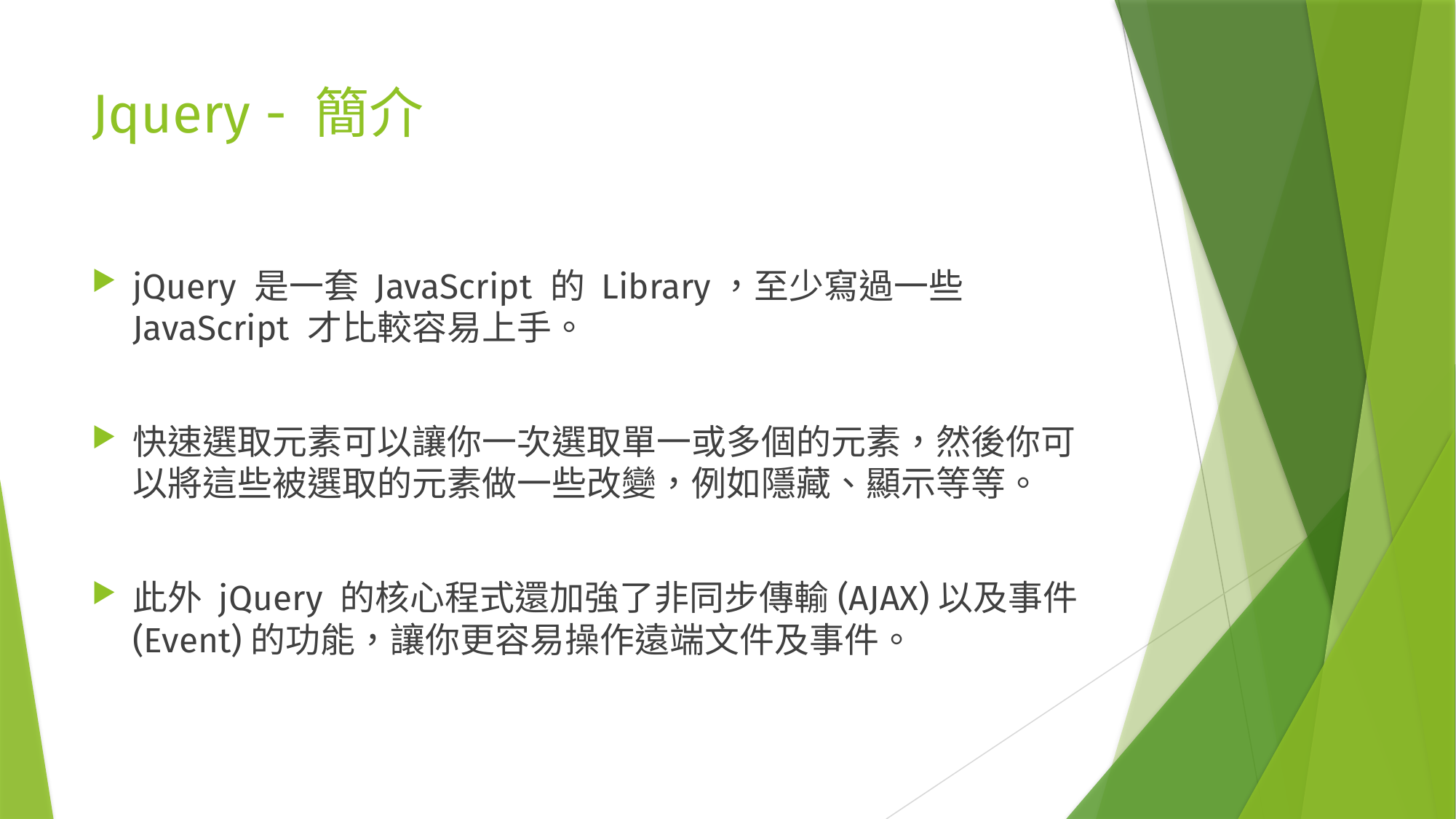

# Jquery - 簡介
jQuery 是一套 JavaScript 的 Library，至少寫過一些 JavaScript 才比較容易上手。

快速選取元素可以讓你一次選取單一或多個的元素，然後你可以將這些被選取的元素做一些改變，例如隱藏、顯示等等。

此外 jQuery 的核心程式還加強了非同步傳輸(AJAX)以及事件(Event)的功能，讓你更容易操作遠端文件及事件。